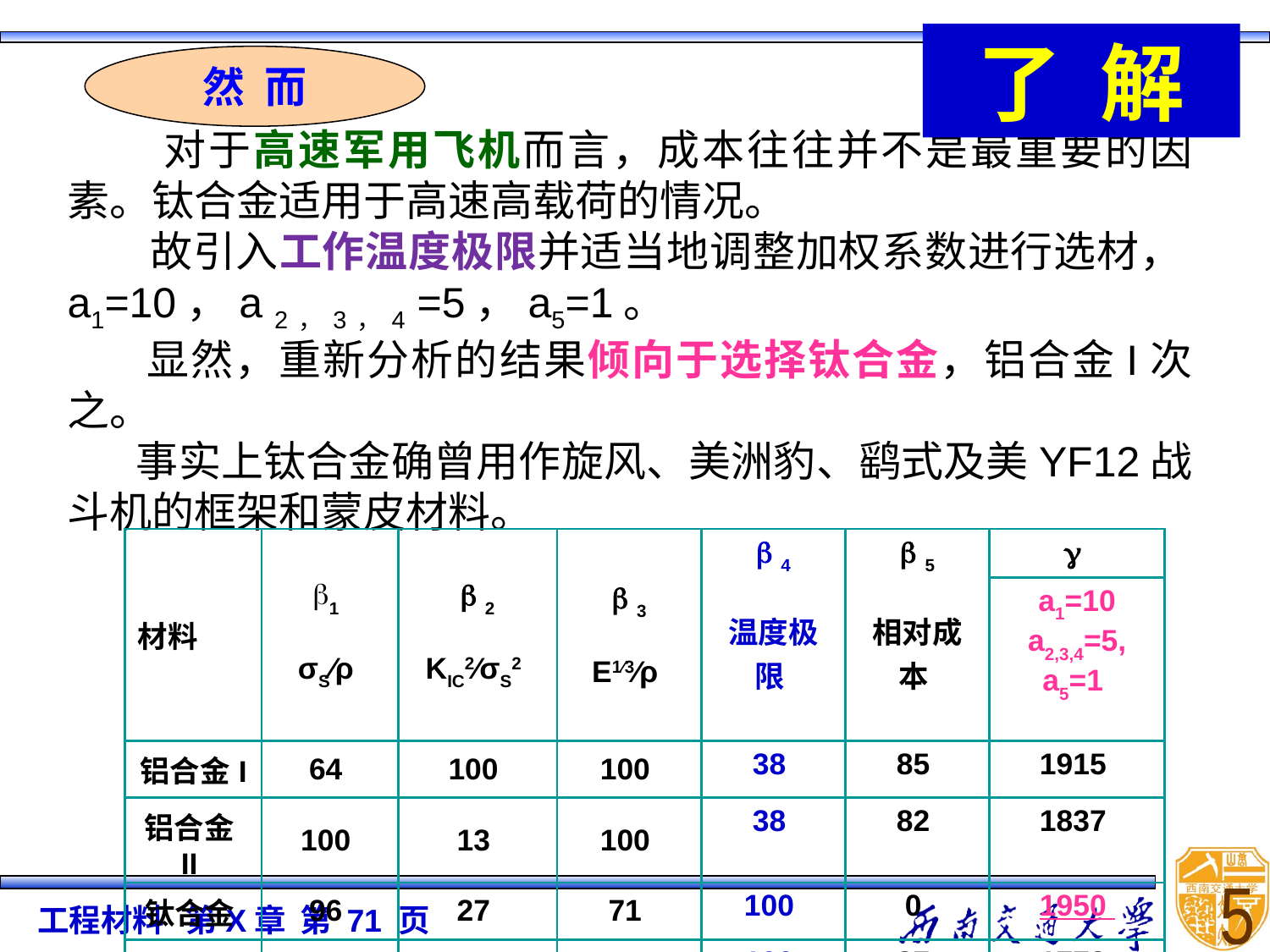

了  解
然  而
       对于高速军用飞机而言，成本往往并不是最重要的因素。钛合金适用于高速高载荷的情况。
       故引入工作温度极限并适当地调整加权系数进行选材，a1=10，a 2，3，4 =5，a5=1。
      显然，重新分析的结果倾向于选择钛合金，铝合金I次之。
      事实上钛合金确曾用作旋风、美洲豹、鹞式及美YF12战斗机的框架和蒙皮材料。
| 材料 | 1 σS∕ρ | β 2 KIC2∕σS2 | β 3 E1∕3∕ρ | β 4 温度极限 | β 5 相对成本 | γ |
| --- | --- | --- | --- | --- | --- | --- |
|  |  |  |  |  |  | a1=10 a2,3,4=5, a5=1 |
| 铝合金I | 64 | 100 | 100 | 38 | 85 | 1915 |
| 铝合金II | 100 | 13 | 100 | 38 | 82 | 1837 |
| 钛合金 | 96 | 27 | 71 | 100 | 0 | 1950 |
| 不锈钢 | 56 | 75 | 50 | 100 | 87 | 1772 |
5